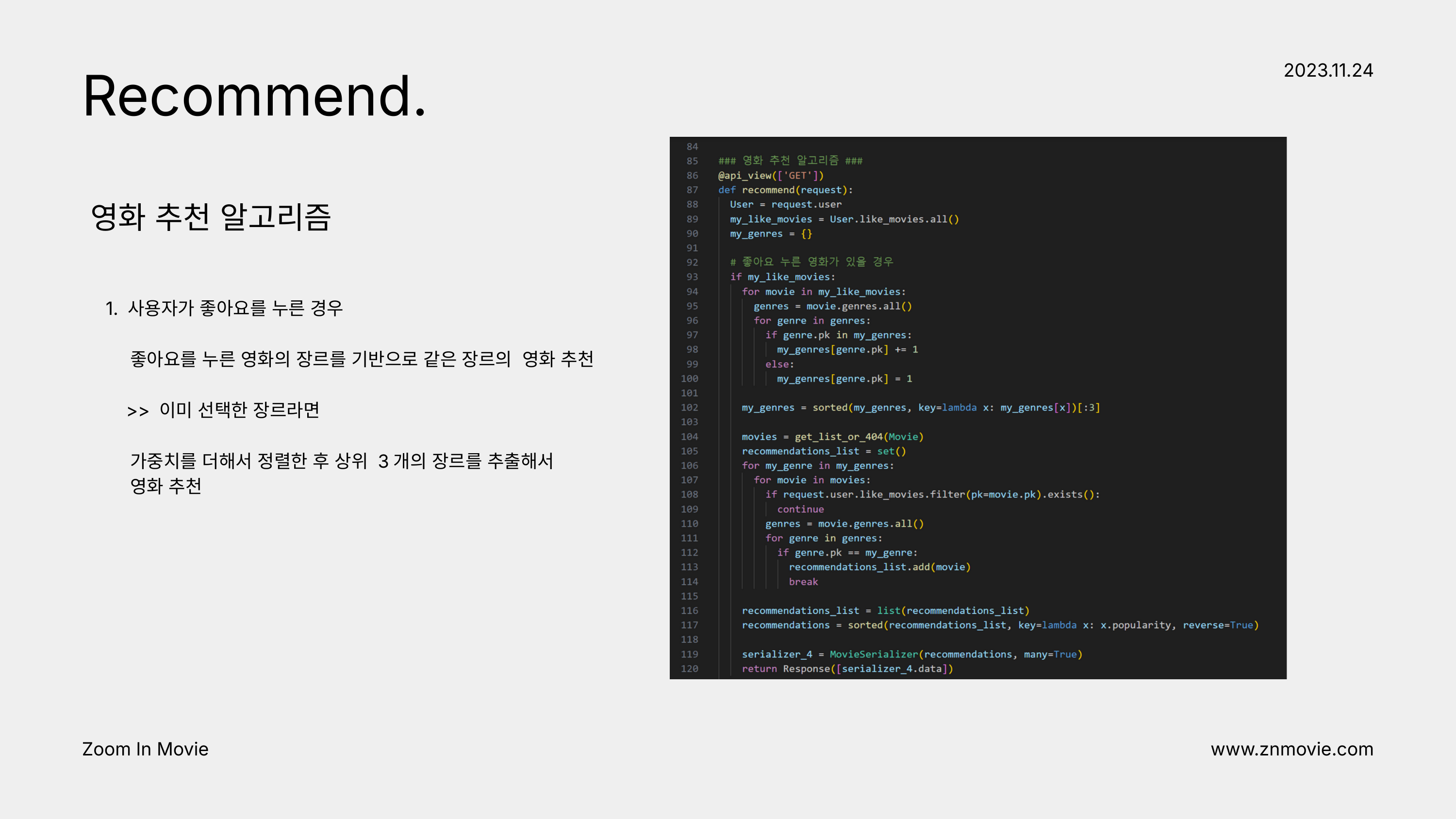

Recommend.
2023.11.24

영화 추천 알고리즘
1. 사용자가 좋아요를 누른 경우

       좋아요를 누른 영화의 장르를 기반으로 같은 장르의  영화 추천

       >> 이미 선택한 장르라면

       가중치를 더해서 정렬한 후 상위 3개의 장르를 추출해서
       영화 추천

Zoom In Movie
www.znmovie.com